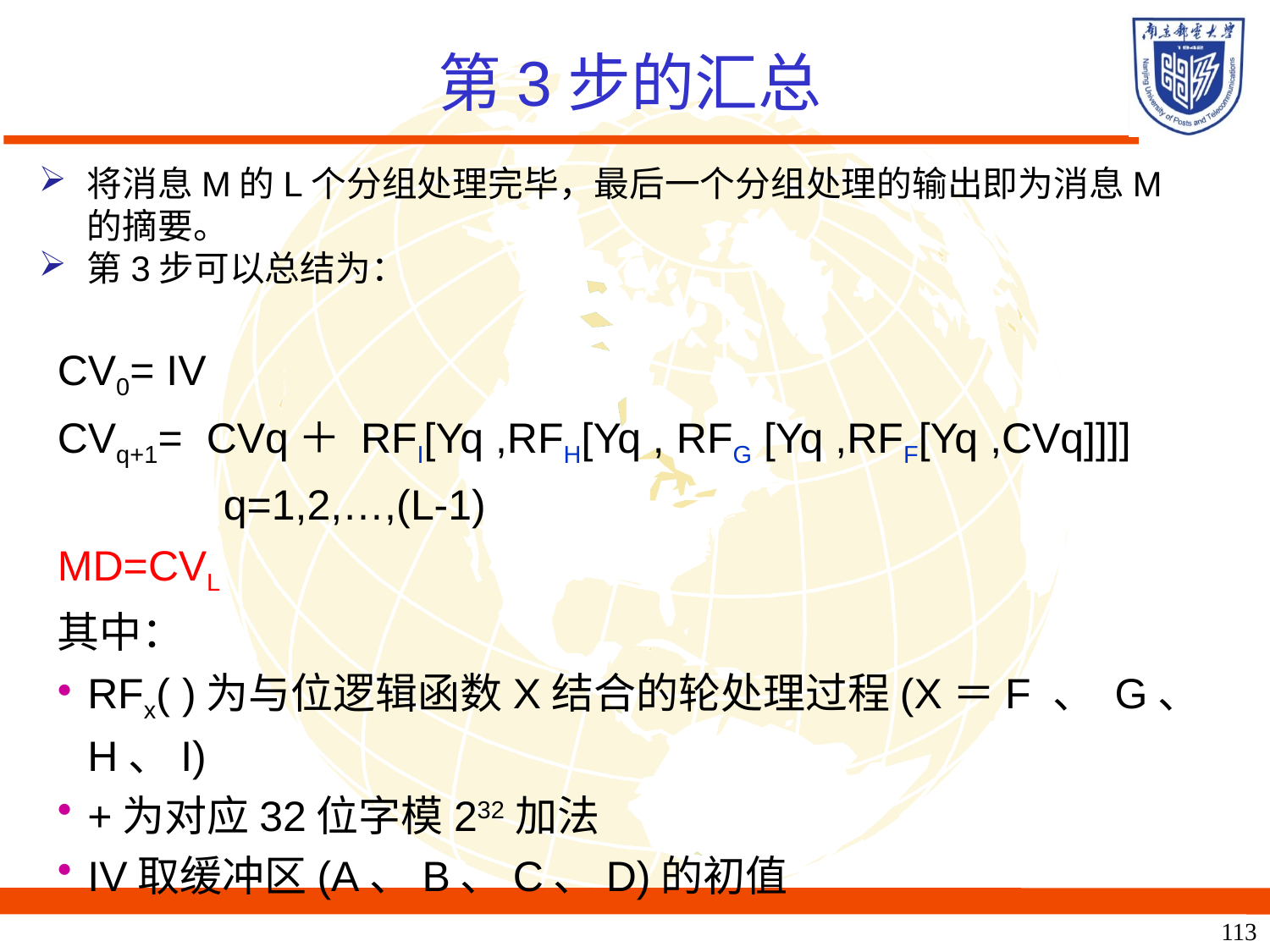

第3步的汇总
将消息M的L个分组处理完毕，最后一个分组处理的输出即为消息M的摘要。
第3步可以总结为：
CV0= IV
CVq+1=  CVq＋ RFI[Yq ,RFH[Yq , RFG [Yq ,RFF[Yq ,CVq]]]]
              q=1,2,…,(L-1)
MD=CVL
其中：
RFx( )为与位逻辑函数X结合的轮处理过程(X＝F 、 G、H、I)
+为对应32位字模232加法
IV取缓冲区(A、B、C、D)的初值
113